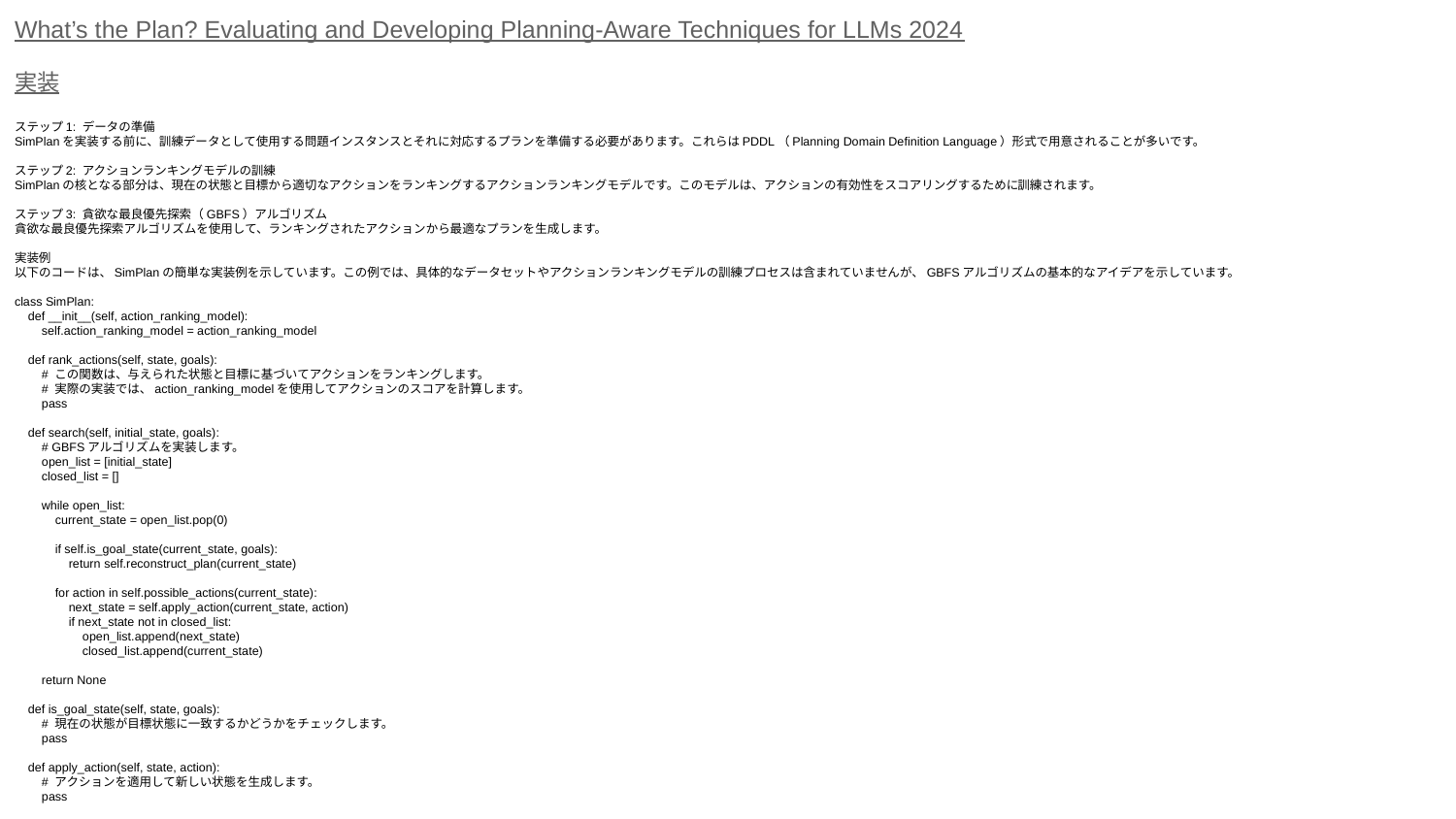

What’s the Plan? Evaluating and Developing Planning-Aware Techniques for LLMs 2024

実装
ステップ1: データの準備
SimPlanを実装する前に、訓練データとして使用する問題インスタンスとそれに対応するプランを準備する必要があります。これらはPDDL（Planning Domain Definition Language）形式で用意されることが多いです。

ステップ2: アクションランキングモデルの訓練
SimPlanの核となる部分は、現在の状態と目標から適切なアクションをランキングするアクションランキングモデルです。このモデルは、アクションの有効性をスコアリングするために訓練されます。

ステップ3: 貪欲な最良優先探索（GBFS）アルゴリズム
貪欲な最良優先探索アルゴリズムを使用して、ランキングされたアクションから最適なプランを生成します。

実装例
以下のコードは、SimPlanの簡単な実装例を示しています。この例では、具体的なデータセットやアクションランキングモデルの訓練プロセスは含まれていませんが、GBFSアルゴリズムの基本的なアイデアを示しています。

class SimPlan:
    def __init__(self, action_ranking_model):
        self.action_ranking_model = action_ranking_model

    def rank_actions(self, state, goals):
        # この関数は、与えられた状態と目標に基づいてアクションをランキングします。
        # 実際の実装では、action_ranking_modelを使用してアクションのスコアを計算します。
        pass

    def search(self, initial_state, goals):
        # GBFSアルゴリズムを実装します。
        open_list = [initial_state]
        closed_list = []

        while open_list:
            current_state = open_list.pop(0)

            if self.is_goal_state(current_state, goals):
                return self.reconstruct_plan(current_state)

            for action in self.possible_actions(current_state):
                next_state = self.apply_action(current_state, action)
                if next_state not in closed_list:
                    open_list.append(next_state)
                    closed_list.append(current_state)

        return None

    def is_goal_state(self, state, goals):
        # 現在の状態が目標状態に一致するかどうかをチェックします。
        pass

    def apply_action(self, state, action):
        # アクションを適用して新しい状態を生成します。
        pass

    def reconstruct_plan(self, state):
        # 最終的な状態からプランを再構築します。
        pass

# アクションランキングモデルの例（実際には訓練が必要）
action_ranking_model = None

# SimPlanのインスタンスを作成
sim_plan = SimPlan(action_ranking_model)

# 初期状態と目標を設定
initial_state = ...
goals = ...

# プランを生成
plan = sim_plan.search(initial_state, goals)